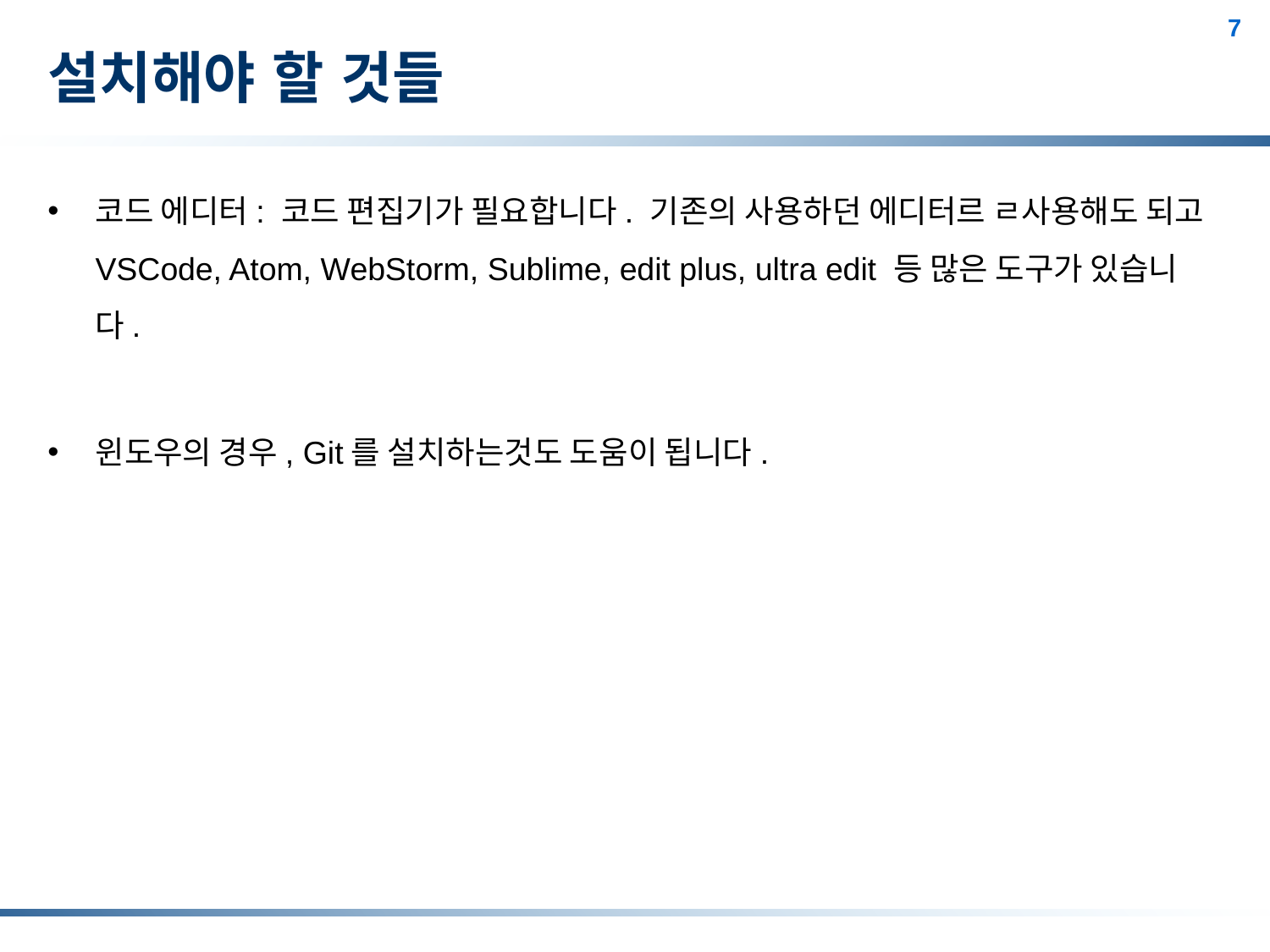

# 설치해야 할 것들
코드 에디터: 코드 편집기가 필요합니다. 기존의 사용하던 에디터르 ㄹ사용해도 되고 VSCode, Atom, WebStorm, Sublime, edit plus, ultra edit 등 많은 도구가 있습니다.

윈도우의 경우, Git를 설치하는것도 도움이 됩니다.